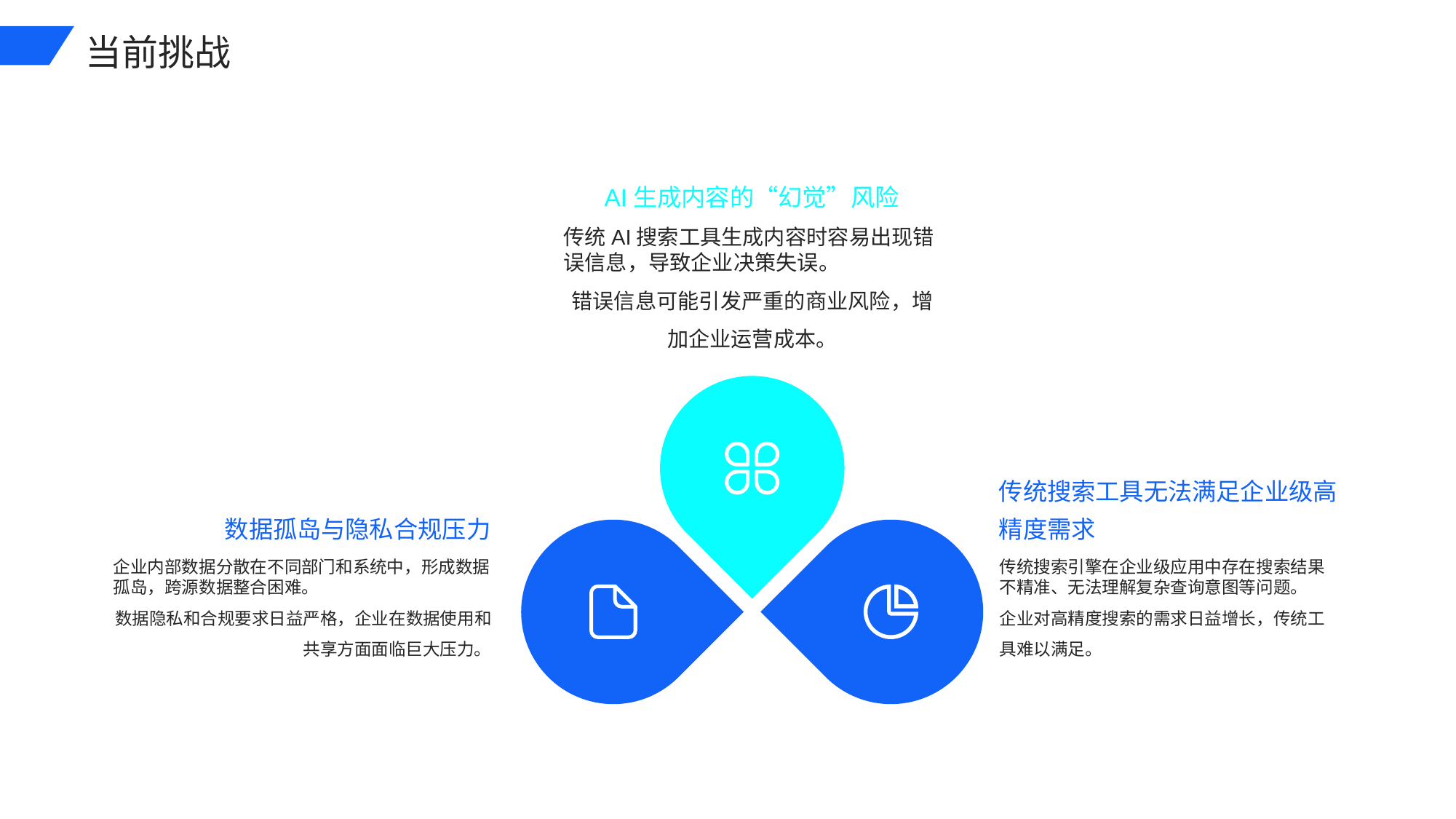

当前挑战

AI生成内容的“幻觉”风险
传统AI搜索工具生成内容时容易出现错误信息，导致企业决策失误。
错误信息可能引发严重的商业风险，增加企业运营成本。

数据孤岛与隐私合规压力
传统搜索工具无法满足企业级高精度需求

企业内部数据分散在不同部门和系统中，形成数据孤岛，跨源数据整合困难。
数据隐私和合规要求日益严格，企业在数据使用和共享方面面临巨大压力。
传统搜索引擎在企业级应用中存在搜索结果不精准、无法理解复杂查询意图等问题。
企业对高精度搜索的需求日益增长，传统工具难以满足。